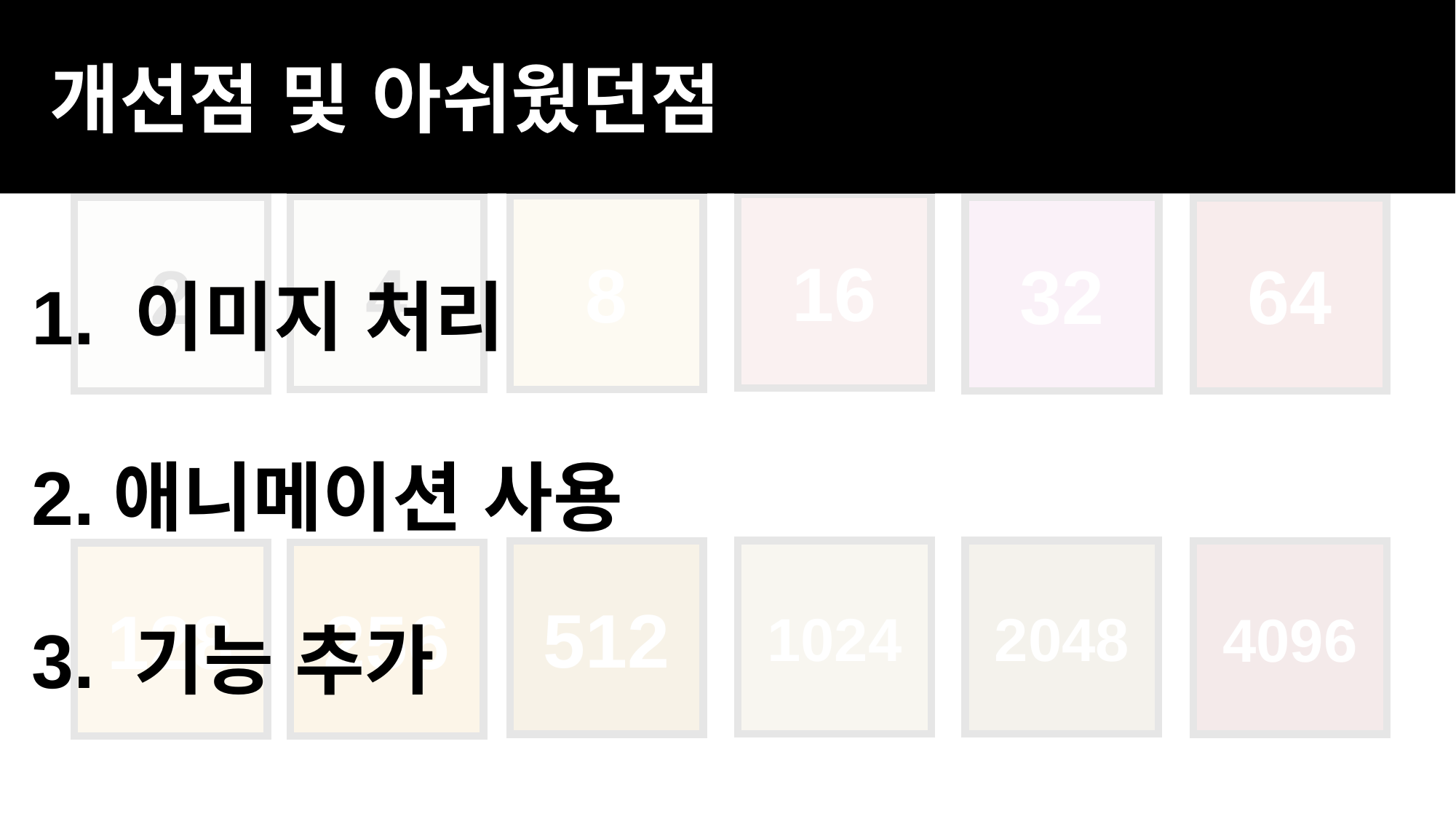

개선점 및 아쉬웠던점

16
8
4
2
32
64
 1. 이미지 처리
 2.애니메이션 사용

512
256
128
1024
2048
4096
 3. 기능 추가